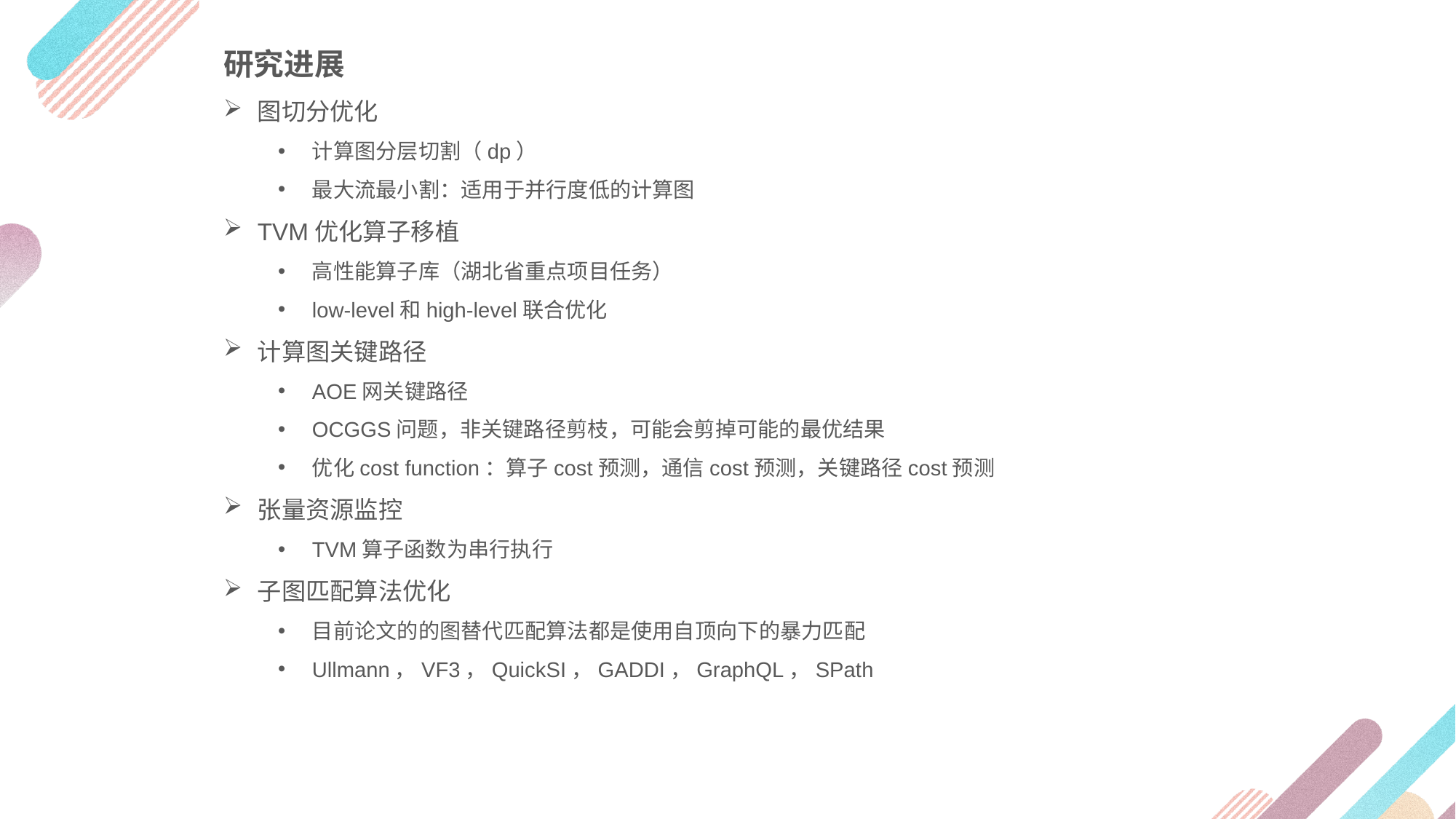

研究进展
图切分优化
计算图分层切割（dp）
最大流最小割：适用于并行度低的计算图
TVM优化算子移植
高性能算子库（湖北省重点项目任务）
low-level和high-level联合优化
计算图关键路径
AOE网关键路径
OCGGS问题，非关键路径剪枝，可能会剪掉可能的最优结果
优化cost function：算子cost预测，通信cost预测，关键路径cost预测
张量资源监控
TVM算子函数为串行执行
子图匹配算法优化
目前论文的的图替代匹配算法都是使用自顶向下的暴力匹配
Ullmann，VF3，QuickSI，GADDI，GraphQL，SPath